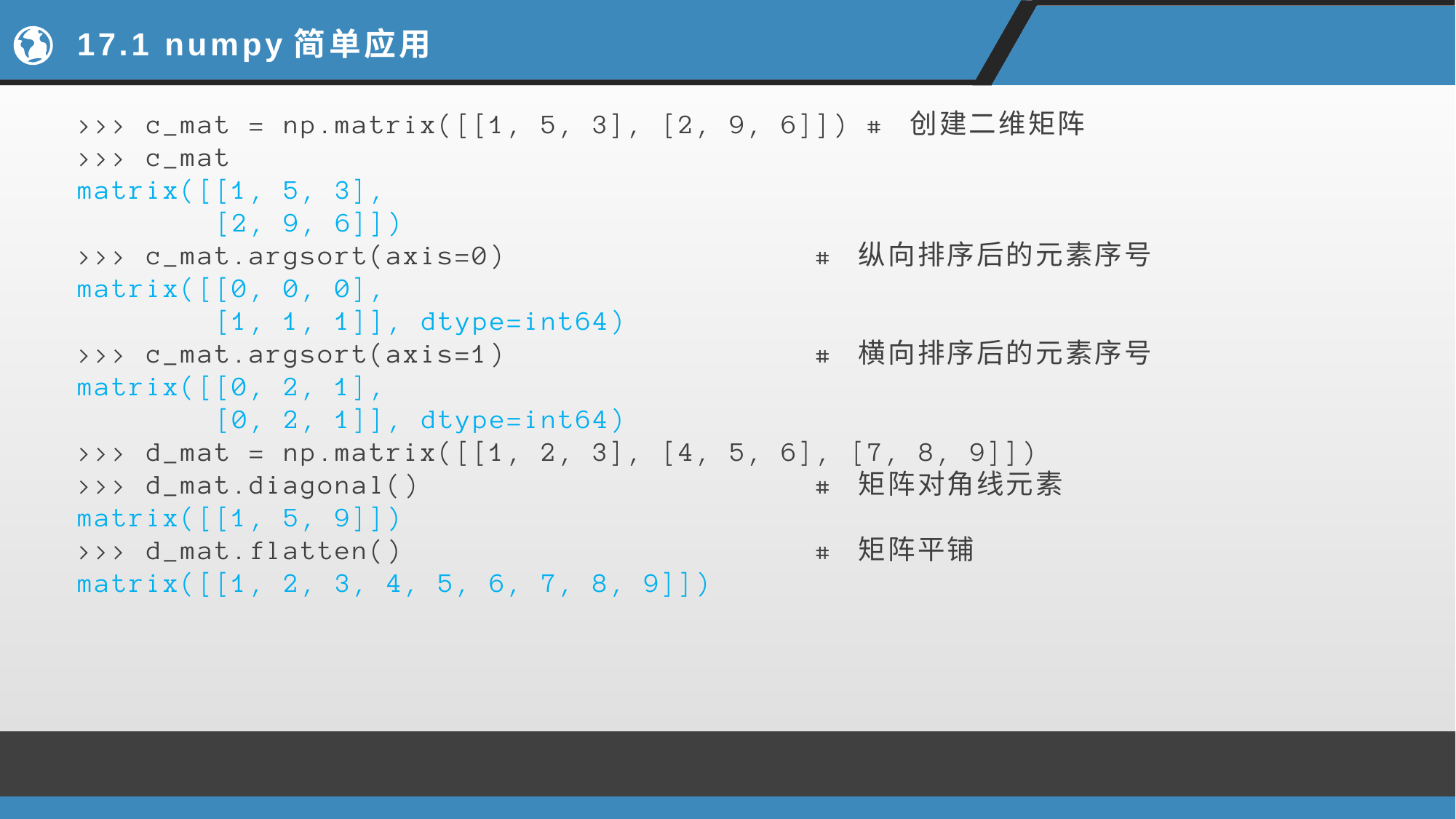

# 17.1 numpy简单应用

>>> c_mat = np.matrix([[1, 5, 3], [2, 9, 6]]) # 创建二维矩阵
>>> c_mat
matrix([[1, 5, 3],
        [2, 9, 6]])
>>> c_mat.argsort(axis=0)                  # 纵向排序后的元素序号
matrix([[0, 0, 0],
        [1, 1, 1]], dtype=int64)
>>> c_mat.argsort(axis=1)                  # 横向排序后的元素序号
matrix([[0, 2, 1],
        [0, 2, 1]], dtype=int64)
>>> d_mat = np.matrix([[1, 2, 3], [4, 5, 6], [7, 8, 9]])
>>> d_mat.diagonal()                       # 矩阵对角线元素
matrix([[1, 5, 9]])
>>> d_mat.flatten()                        # 矩阵平铺
matrix([[1, 2, 3, 4, 5, 6, 7, 8, 9]])